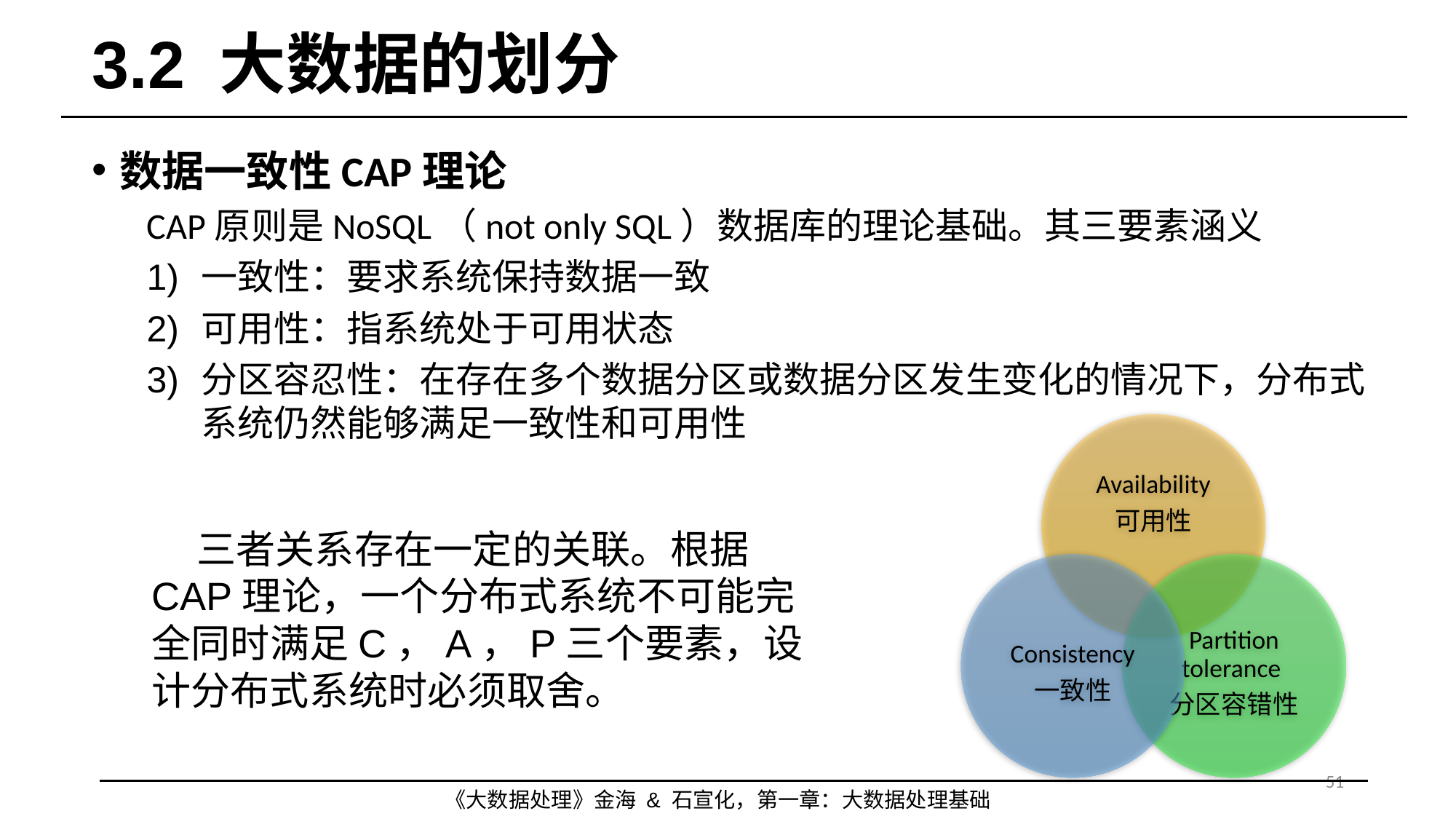

# 3.2 大数据的划分
数据一致性CAP理论
CAP原则是NoSQL（not only SQL）数据库的理论基础。其三要素涵义
一致性：要求系统保持数据一致
可用性：指系统处于可用状态
分区容忍性：在存在多个数据分区或数据分区发生变化的情况下，分布式系统仍然能够满足一致性和可用性
Availability
可用性
Partition tolerance
分区容错性
Consistency
一致性
    三者关系存在一定的关联。根据CAP理论，一个分布式系统不可能完全同时满足C，A，P三个要素，设计分布式系统时必须取舍。
51